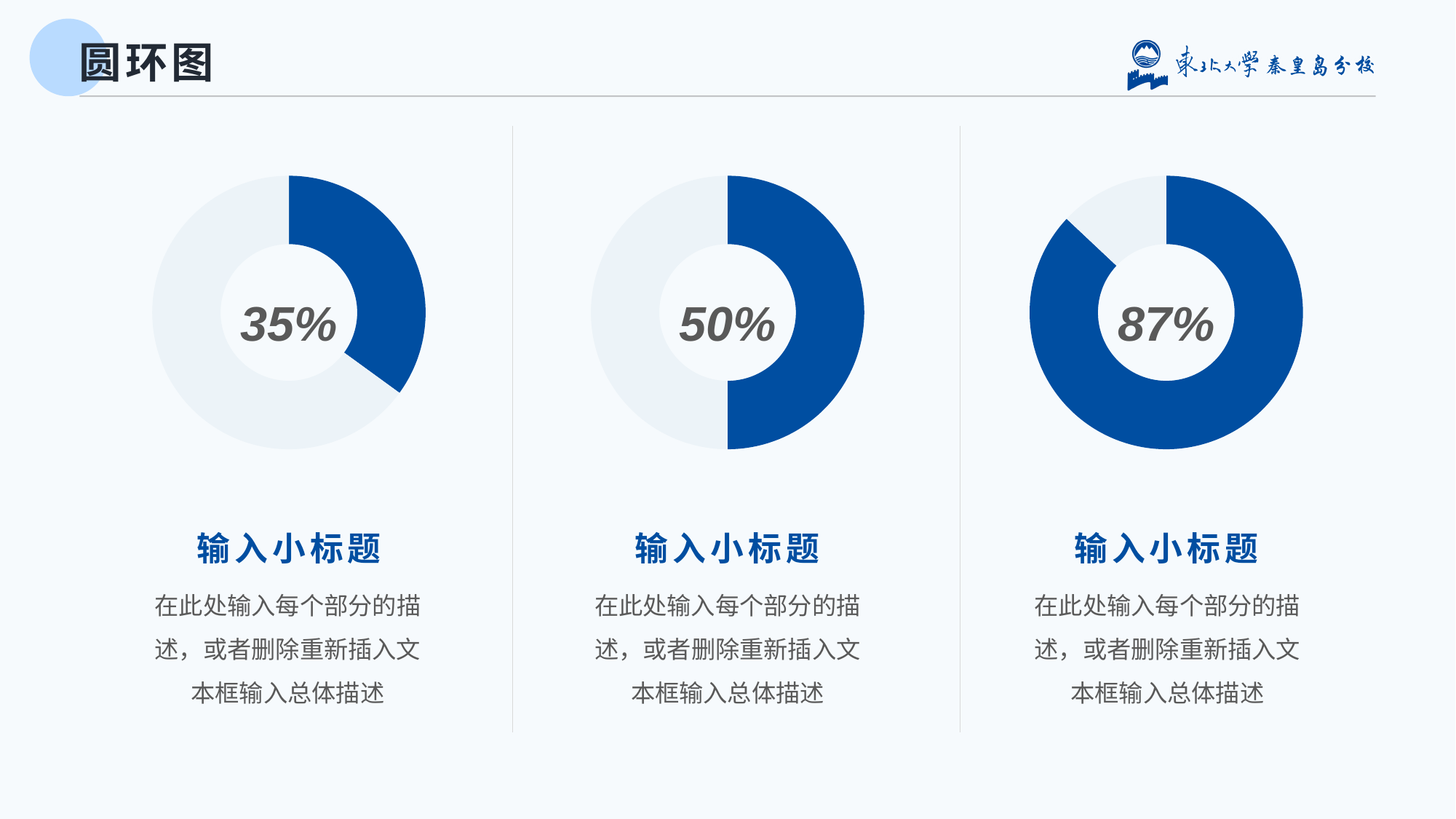

# 圆环图

### Chart

| Category | 销售额 |
|---|---|
| 第一季度 | 0.35 |
| 第二季度 | 0.65 |

### Chart

| Category | 销售额 |
|---|---|
| 第一季度 | 0.5 |
| 第二季度 | 0.5 |

### Chart

| Category | 销售额 |
|---|---|
| 第一季度 | 0.87 |
| 第二季度 | 0.13 |
35%
50%
87%
输入小标题
输入小标题
输入小标题
在此处输入每个部分的描述，或者删除重新插入文本框输入总体描述
在此处输入每个部分的描述，或者删除重新插入文本框输入总体描述
在此处输入每个部分的描述，或者删除重新插入文本框输入总体描述